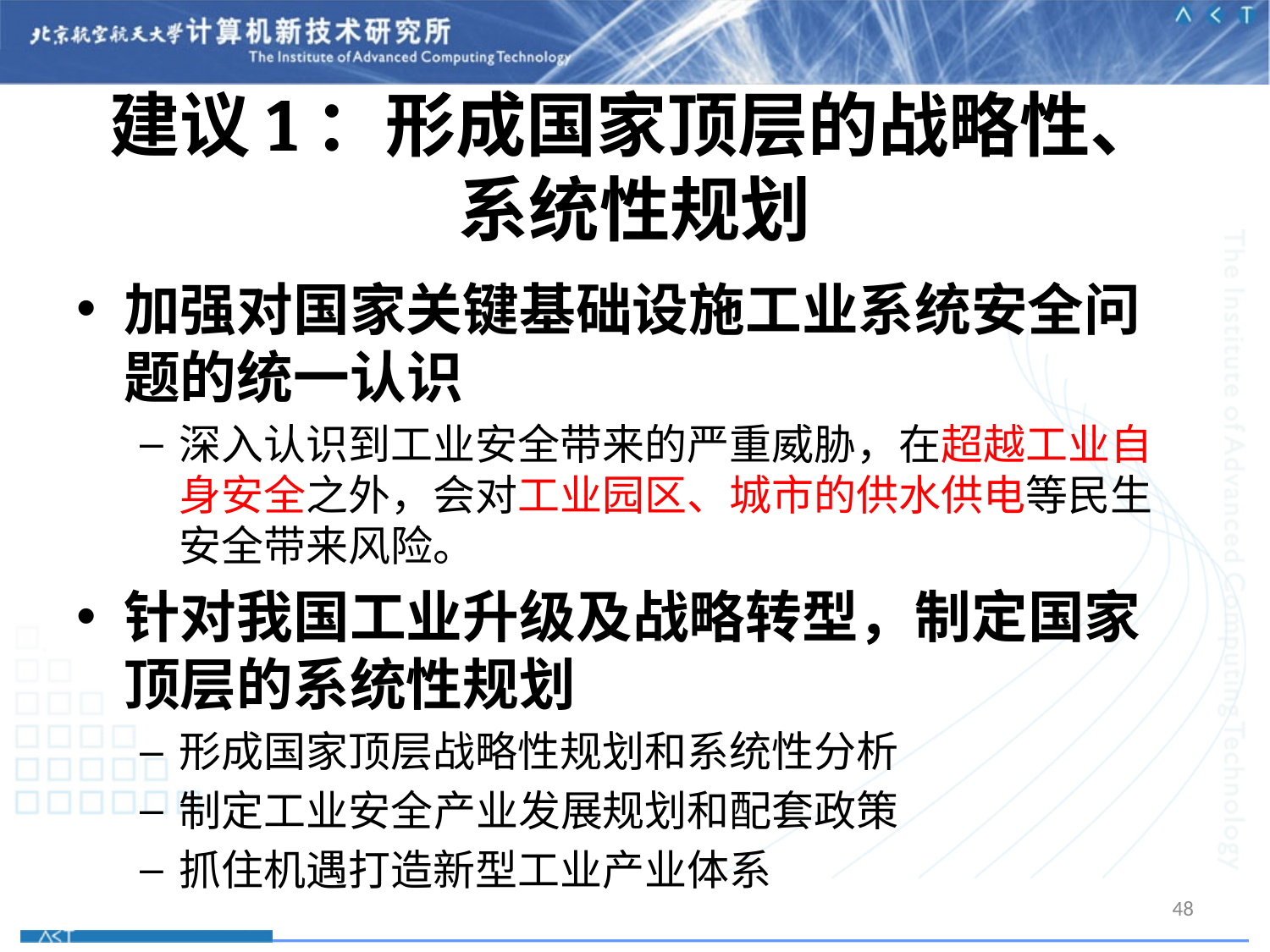

# 建议1：形成国家顶层的战略性、系统性规划
加强对国家关键基础设施工业系统安全问题的统一认识
深入认识到工业安全带来的严重威胁，在超越工业自身安全之外，会对工业园区、城市的供水供电等民生安全带来风险。
针对我国工业升级及战略转型，制定国家顶层的系统性规划
形成国家顶层战略性规划和系统性分析
制定工业安全产业发展规划和配套政策
抓住机遇打造新型工业产业体系
48